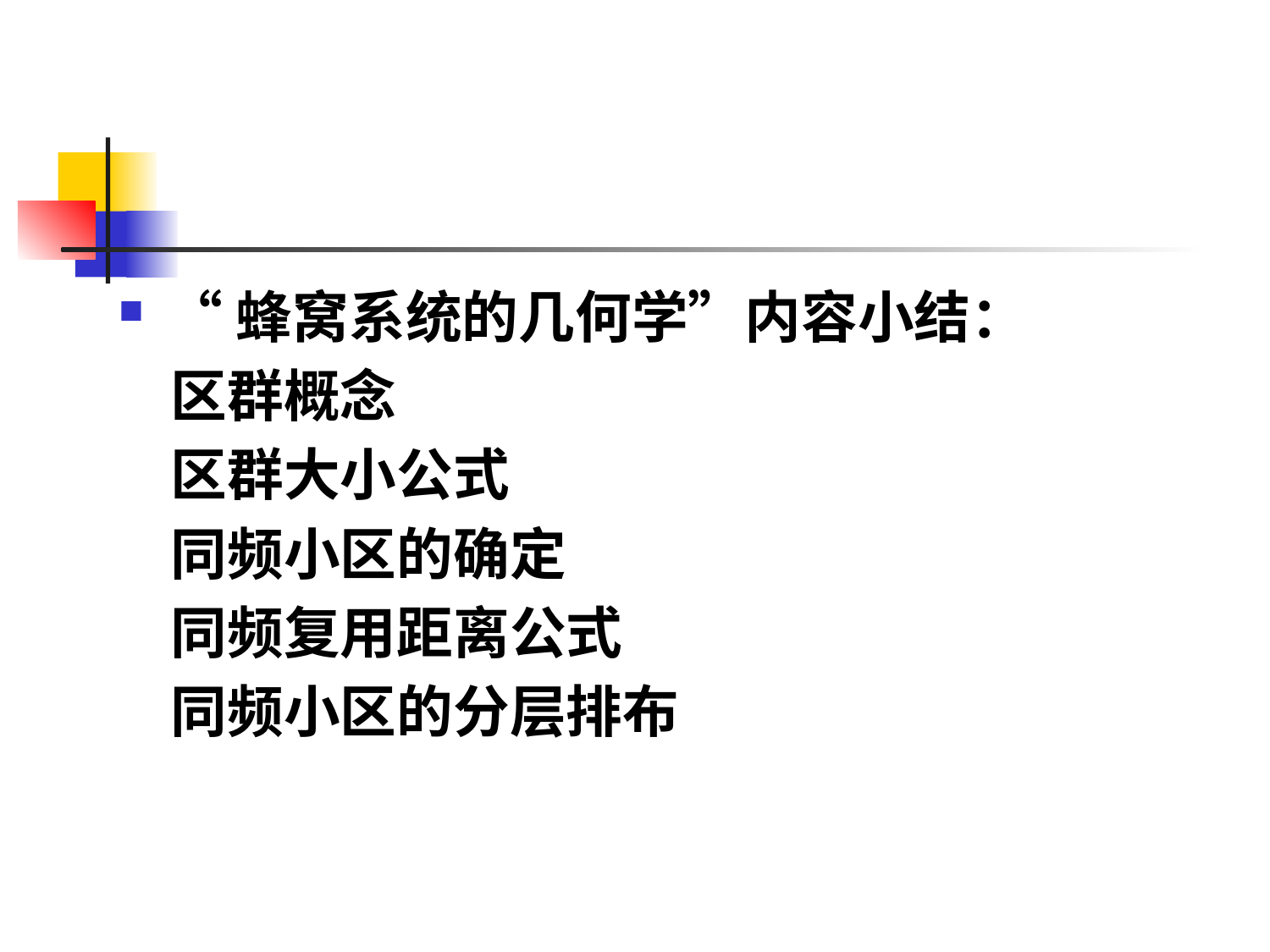

“蜂窝系统的几何学”内容小结：
   区群概念
   区群大小公式
   同频小区的确定
   同频复用距离公式
   同频小区的分层排布